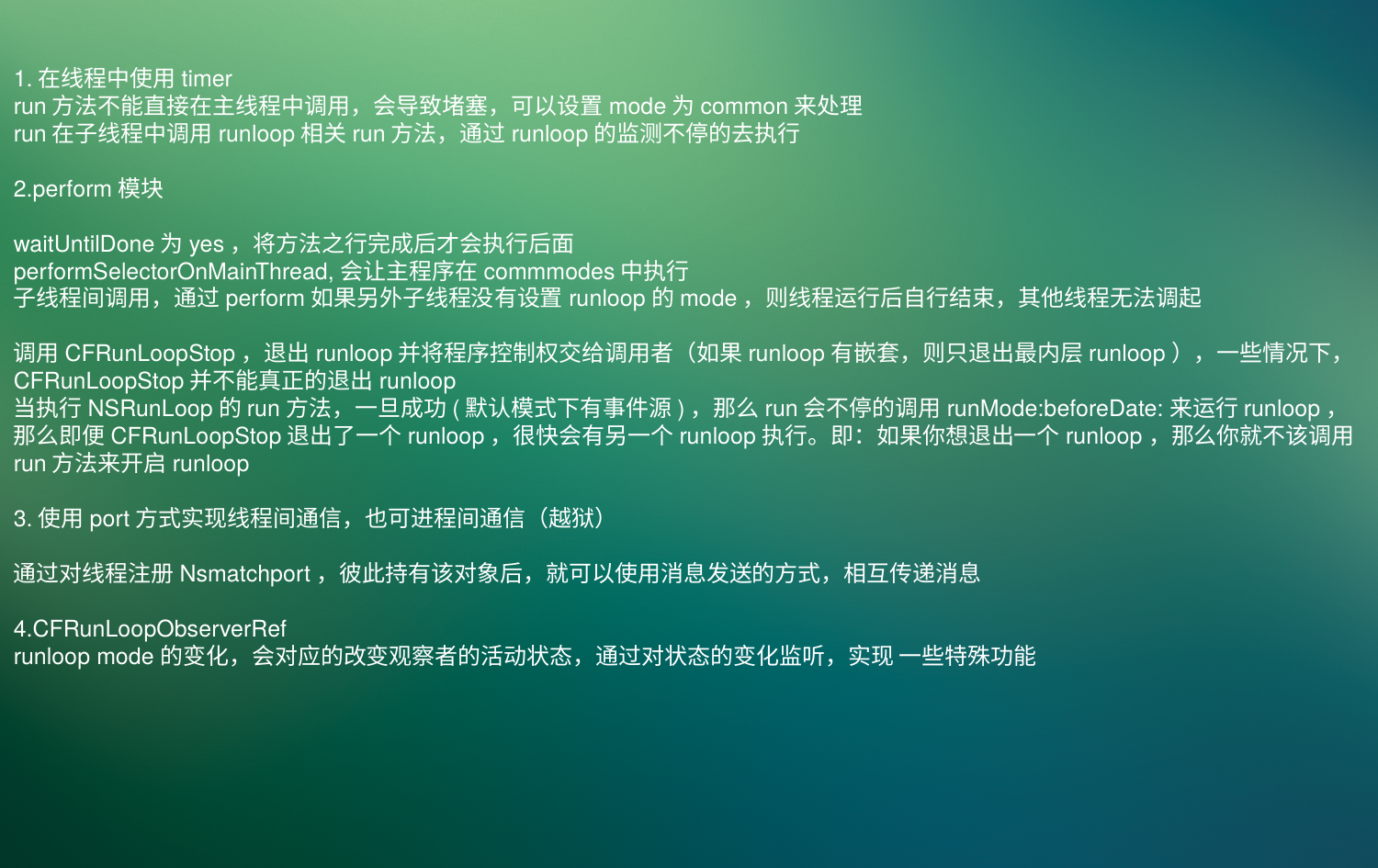

PPT模板下载：www.1ppt.com/moban/     行业PPT模板：www.1ppt.com/hangye/
节日PPT模板：www.1ppt.com/jieri/           PPT素材下载：www.1ppt.com/sucai/
PPT背景图片：www.1ppt.com/beijing/      PPT图表下载：www.1ppt.com/tubiao/
优秀PPT下载：www.1ppt.com/xiazai/        PPT教程： www.1ppt.com/powerpoint/
Word教程： www.1ppt.com/word/              Excel教程：www.1ppt.com/excel/
资料下载：www.1ppt.com/ziliao/                PPT课件下载：www.1ppt.com/kejian/
范文下载：www.1ppt.com/fanwen/             试卷下载：www.1ppt.com/shiti/
教案下载：www.1ppt.com/jiaoan/        PPT论坛：www.1ppt.cn

1.在线程中使用timer
run方法不能直接在主线程中调用，会导致堵塞，可以设置mode为common来处理
run在子线程中调用runloop相关run方法，通过runloop的监测不停的去执行

2.perform模块

waitUntilDone为yes，将方法之行完成后才会执行后面
performSelectorOnMainThread,会让主程序在commmodes中执行
子线程间调用，通过perform如果另外子线程没有设置runloop的mode，则线程运行后自行结束，其他线程无法调起

调用CFRunLoopStop，退出runloop并将程序控制权交给调用者（如果runloop有嵌套，则只退出最内层runloop），一些情况下，CFRunLoopStop并不能真正的退出runloop
当执行NSRunLoop的run方法，一旦成功(默认模式下有事件源)，那么run会不停的调用runMode:beforeDate:来运行runloop，那么即便CFRunLoopStop退出了一个runloop，很快会有另一个runloop执行。即：如果你想退出一个runloop，那么你就不该调用run方法来开启runloop

3.使用port方式实现线程间通信，也可进程间通信（越狱）

通过对线程注册Nsmatchport，彼此持有该对象后，就可以使用消息发送的方式，相互传递消息

4.CFRunLoopObserverRef
runloop mode的变化，会对应的改变观察者的活动状态，通过对状态的变化监听，实现 一些特殊功能